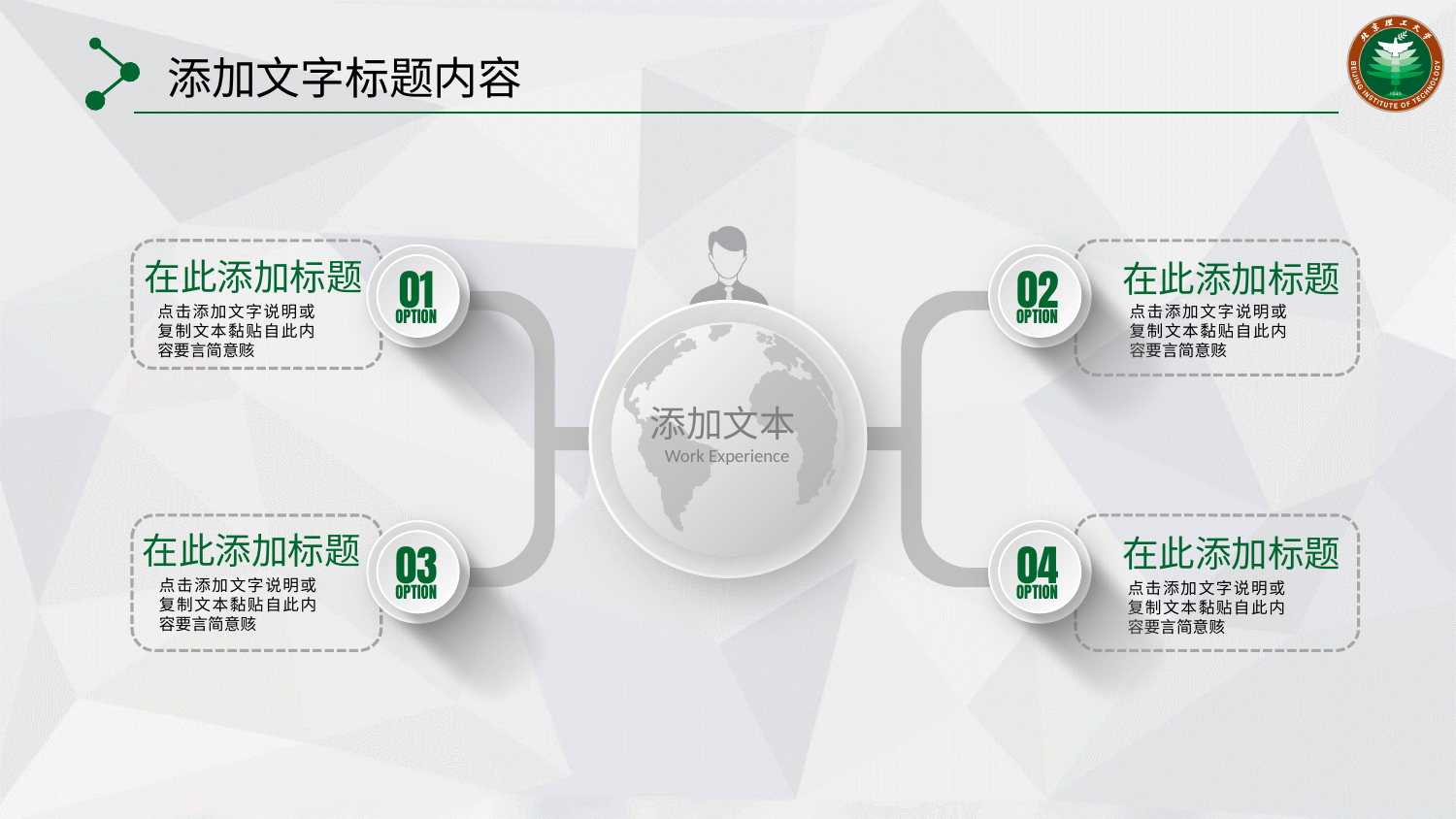

添加文字标题内容

01
OPTION

02
OPTION

在此添加标题
点击添加文字说明或复制文本黏贴自此内容要言简意赅

在此添加标题
点击添加文字说明或复制文本黏贴自此内容要言简意赅

添加文本Work Experience

03
OPTION

04
OPTION

在此添加标题
点击添加文字说明或复制文本黏贴自此内容要言简意赅

在此添加标题
点击添加文字说明或复制文本黏贴自此内容要言简意赅